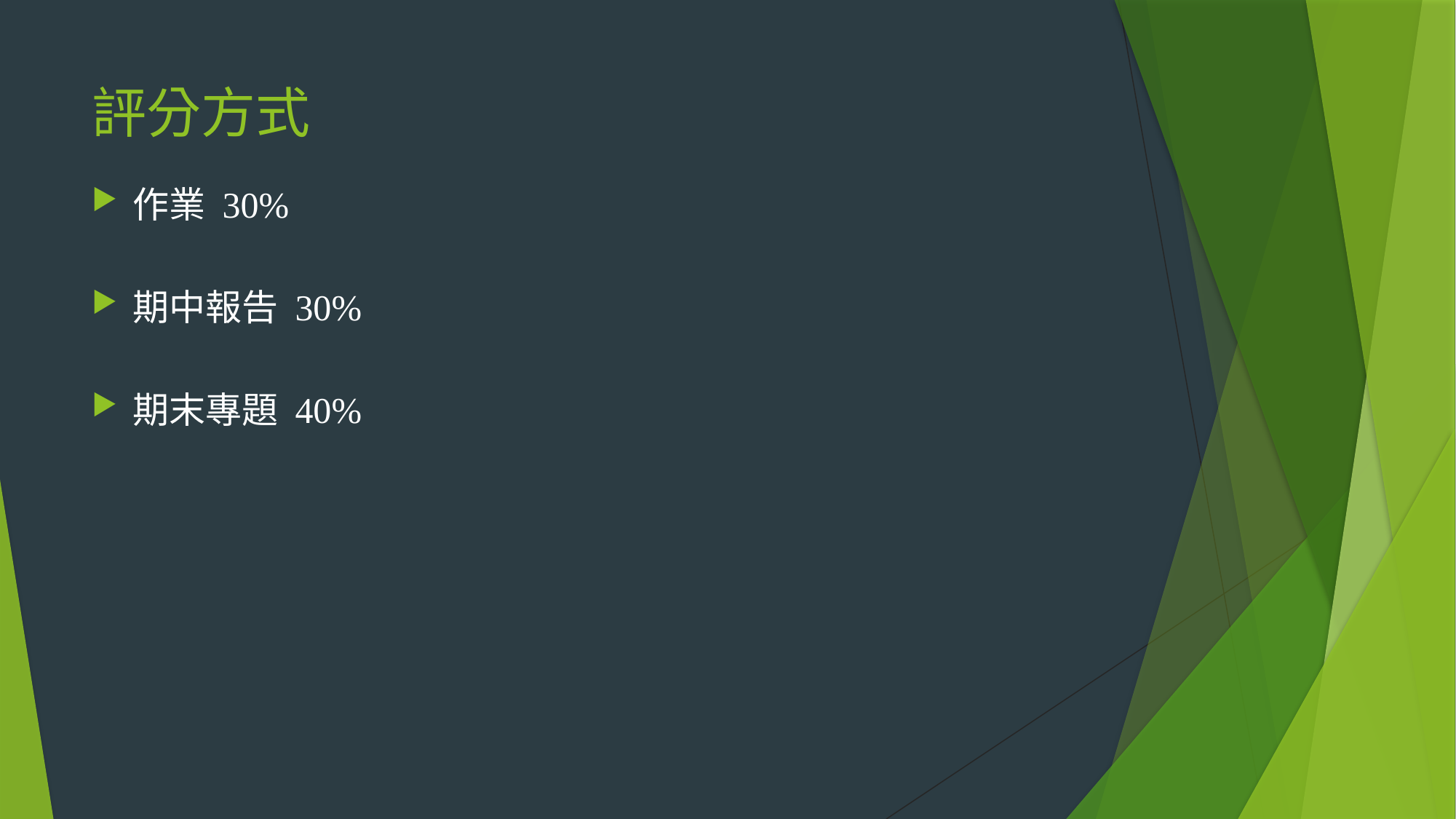

# 評分方式
作業 30%
期中報告 30%
期末專題 40%